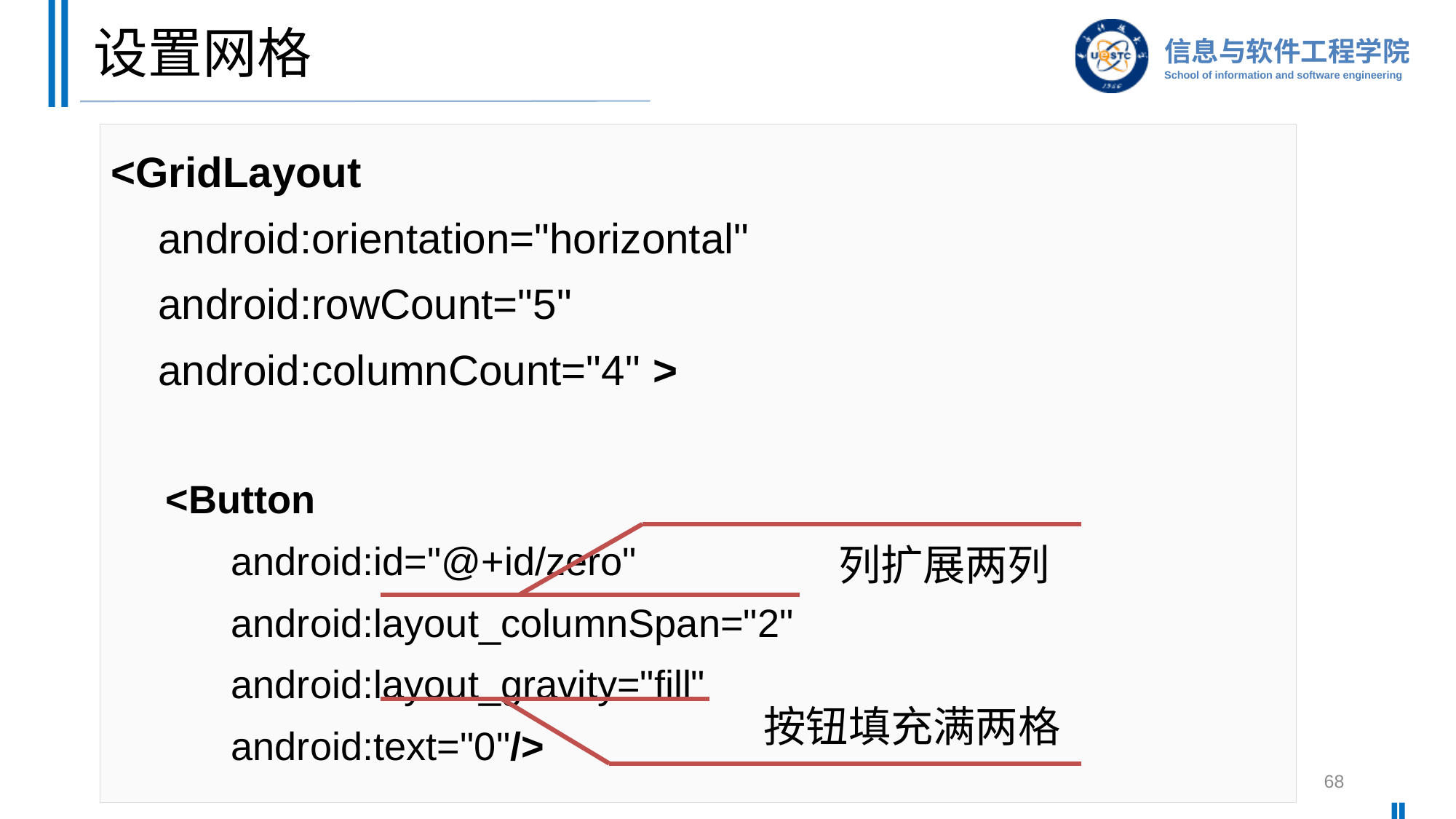

# 设置网格
<GridLayout
    android:orientation="horizontal"
    android:rowCount="5"
    android:columnCount="4" >

<Button
      android:id="@+id/zero"
      android:layout_columnSpan="2"
      android:layout_gravity="fill"
      android:text="0"/>
列扩展两列
按钮填充满两格
68